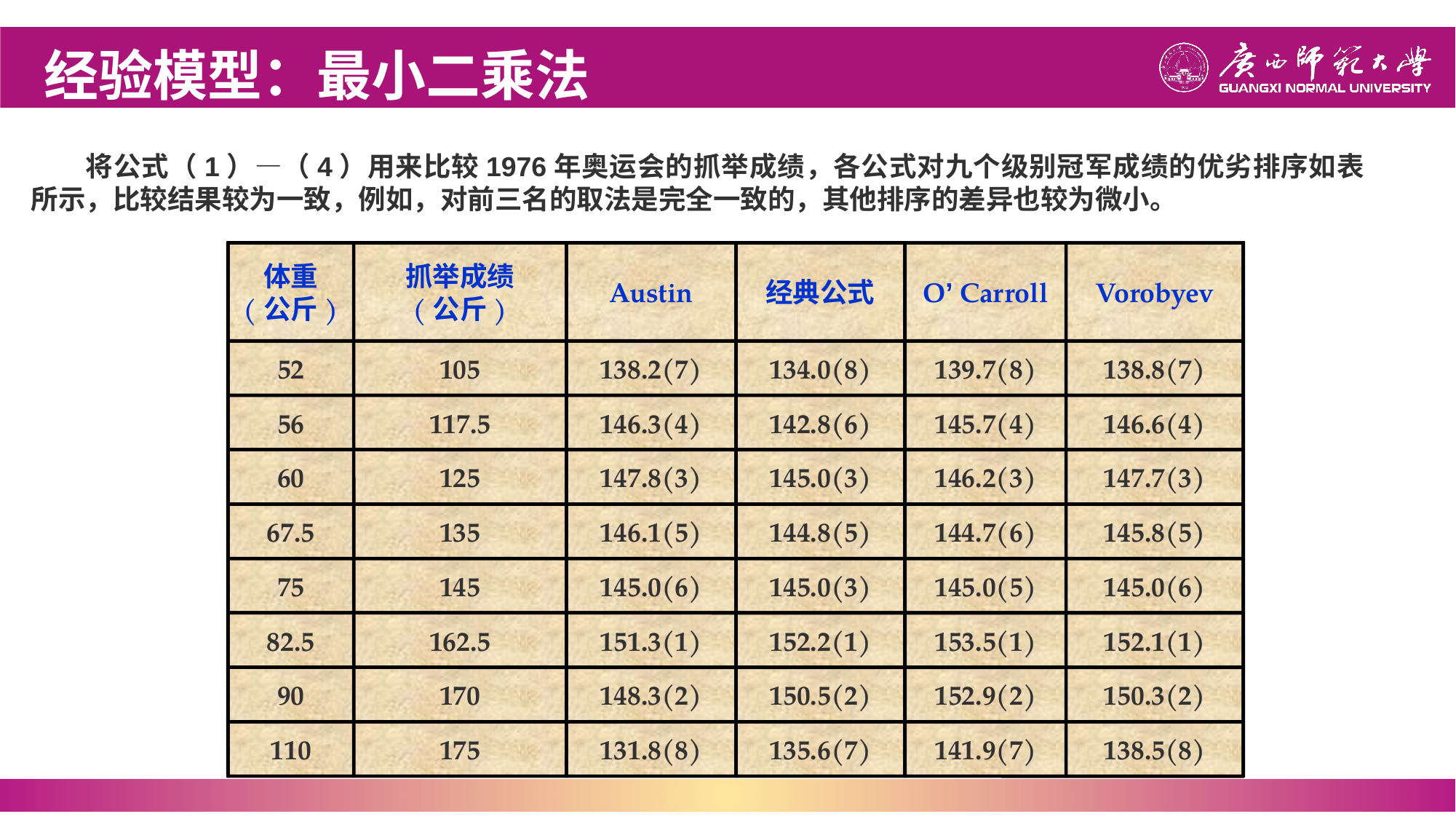

经验模型：最小二乘法
将公式（1）—（4）用来比较1976年奥运会的抓举成绩，各公式对九个级别冠军成绩的优劣排序如表  所示，比较结果较为一致，例如，对前三名的取法是完全一致的，其他排序的差异也较为微小。
体重
(公斤)

抓举成绩
(公斤)

Austin

经典公式

O’ Carroll

Vorobyev

52

105
138.2(7)
134.0(8)
139.7(8)
138.8(7)
56

117.5
146.3(4)
142.8(6)
145.7(4)
146.6(4)
60

125
147.8(3)
145.0(3)
146.2(3)
147.7(3)
67.5

135
146.1(5)
144.8(5)
144.7(6)
145.8(5)
75

145
145.0(6)
145.0(3)
145.0(5)
145.0(6)
82.5

162.5
151.3(1)
152.2(1)
153.5(1)
152.1(1)
90

170
148.3(2)
150.5(2)
152.9(2)
150.3(2)
110

175
131.8(8)
135.6(7)
141.9(7)
138.5(8)